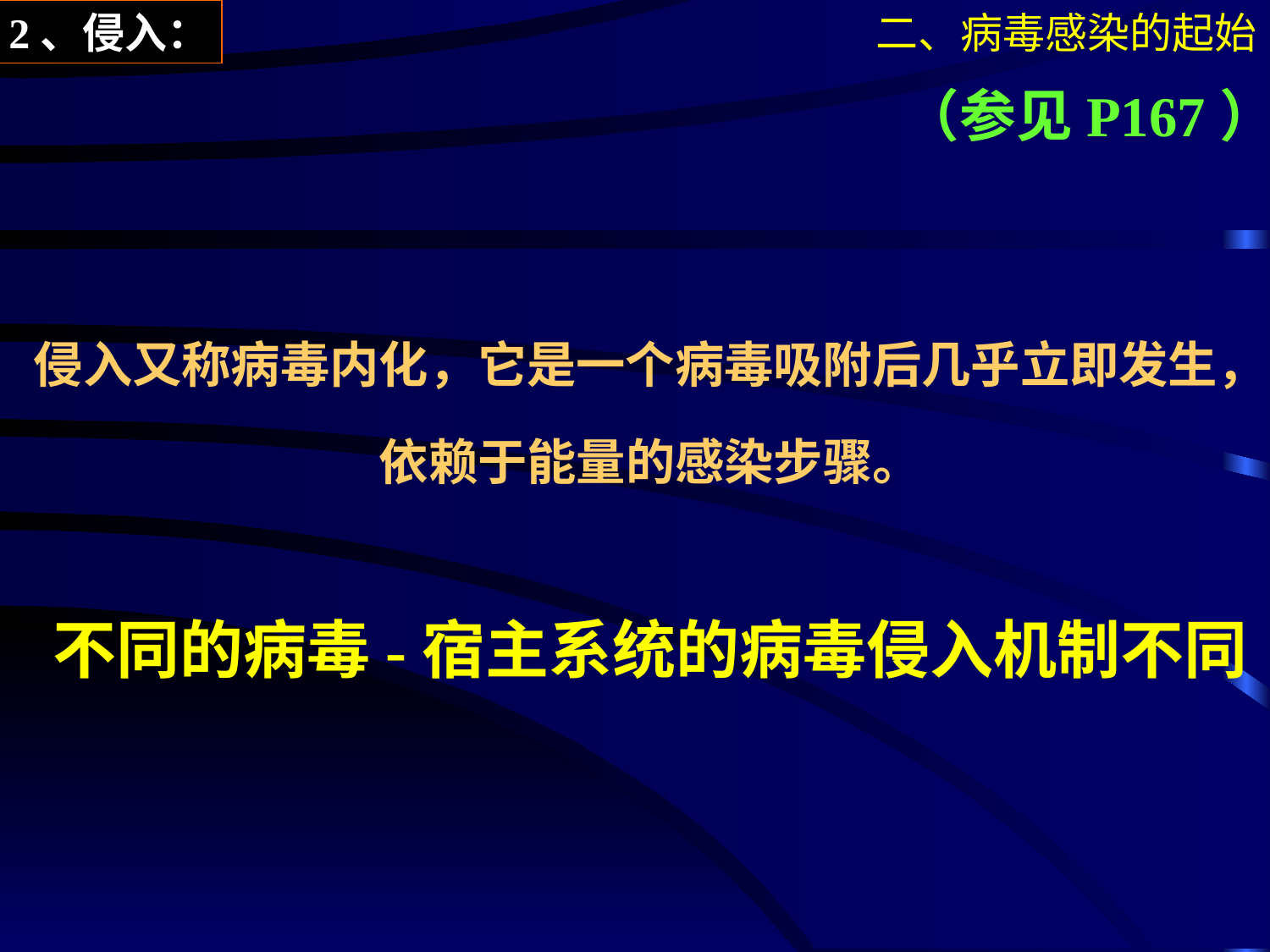

2、侵入：
二、病毒感染的起始
（参见P167）
侵入又称病毒内化，它是一个病毒吸附后几乎立即发生，
依赖于能量的感染步骤。

不同的病毒-宿主系统的病毒侵入机制不同